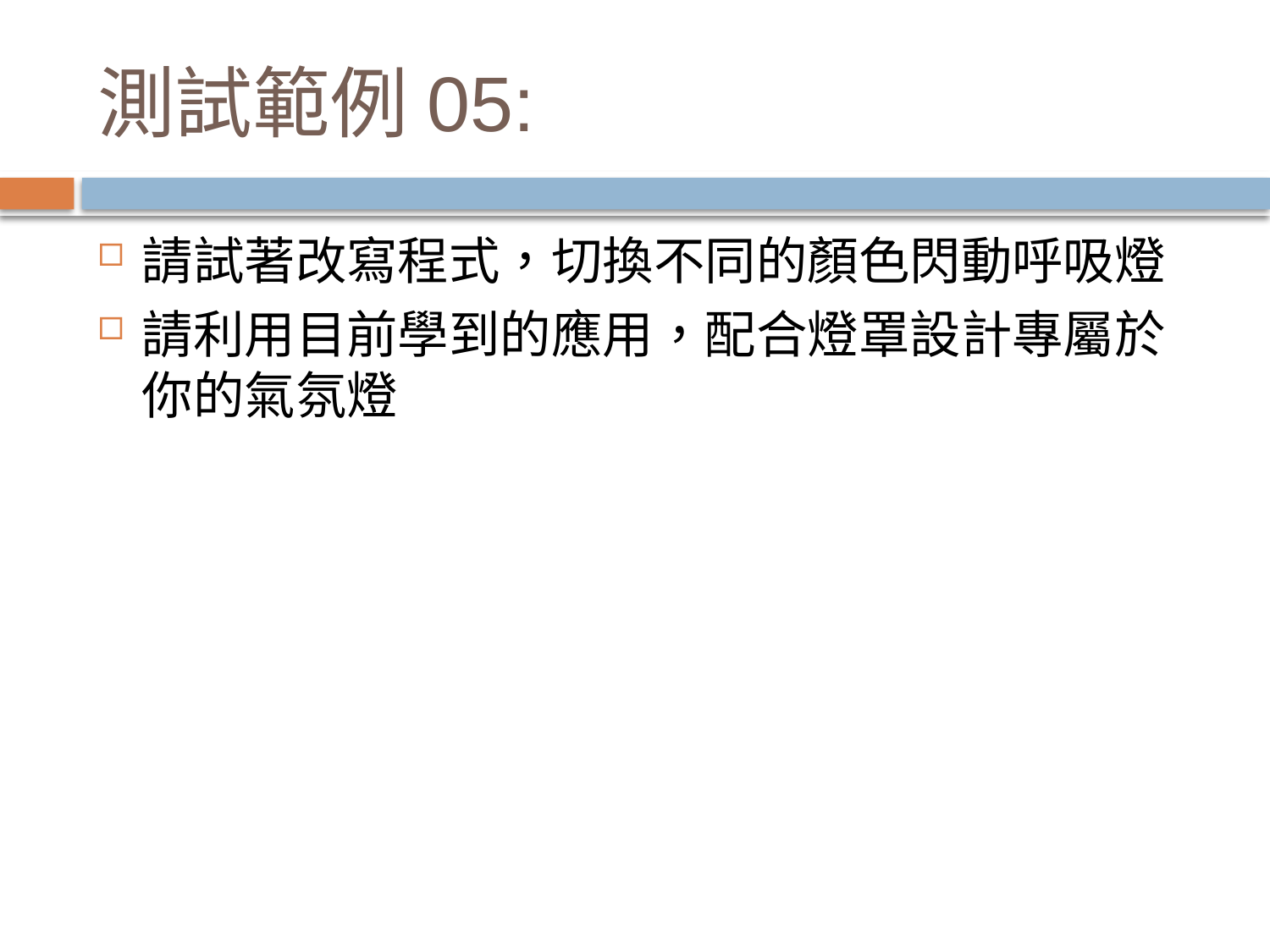

# 測試範例05:
請試著改寫程式，切換不同的顏色閃動呼吸燈
請利用目前學到的應用，配合燈罩設計專屬於你的氣氛燈